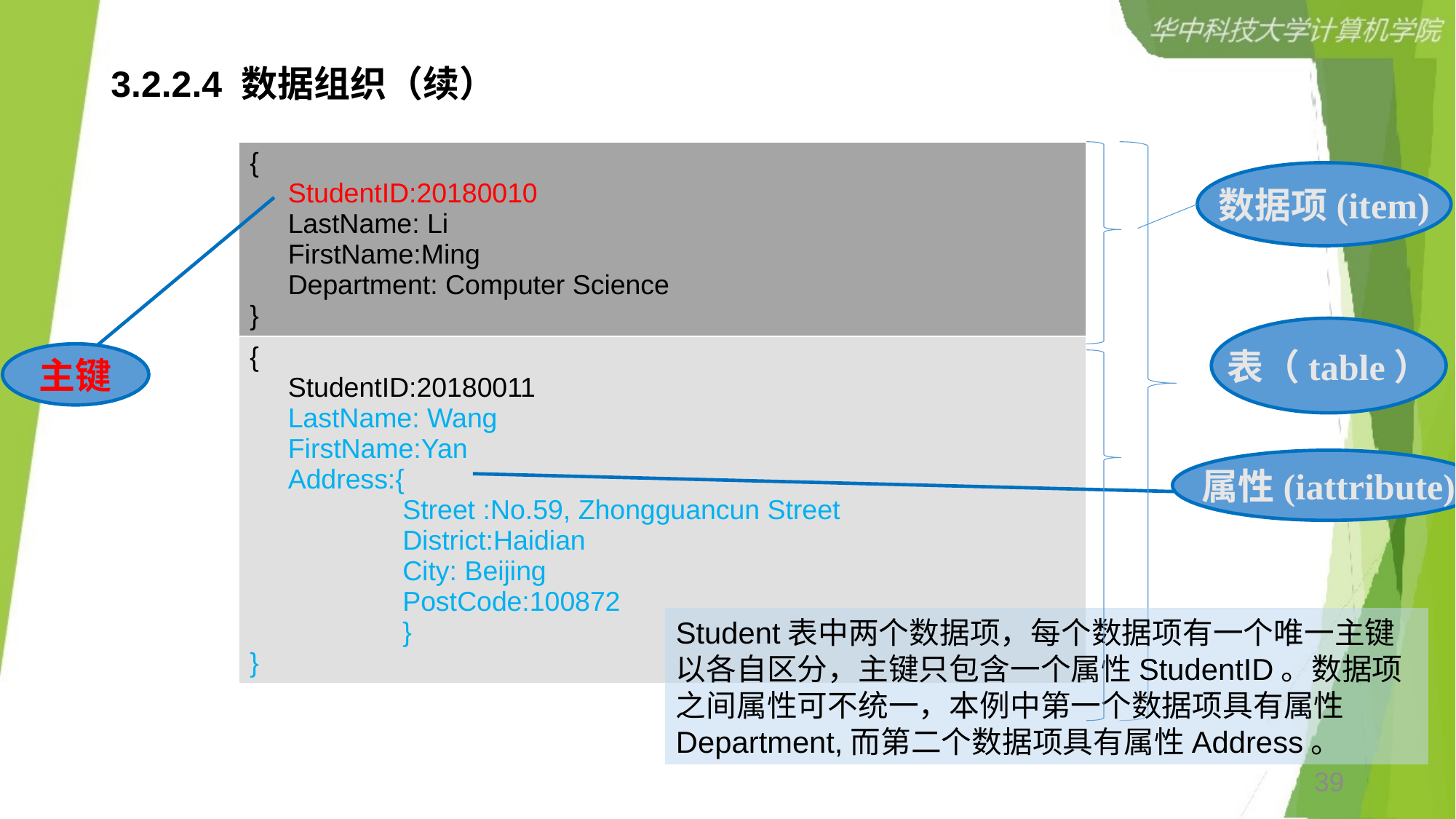

# 3.2.2.4 数据组织（续）
| { StudentID:20180010 LastName: Li FirstName:Ming Department: Computer Science } |
| --- |
| { StudentID:20180011 LastName: Wang FirstName:Yan Address:{ Street :No.59, Zhongguancun Street District:Haidian City: Beijing PostCode:100872 } } |

数据项(item)

表（table）
主键

属性(iattribute)

Student表中两个数据项，每个数据项有一个唯一主键以各自区分，主键只包含一个属性StudentID。数据项之间属性可不统一，本例中第一个数据项具有属性Department,而第二个数据项具有属性Address。
39